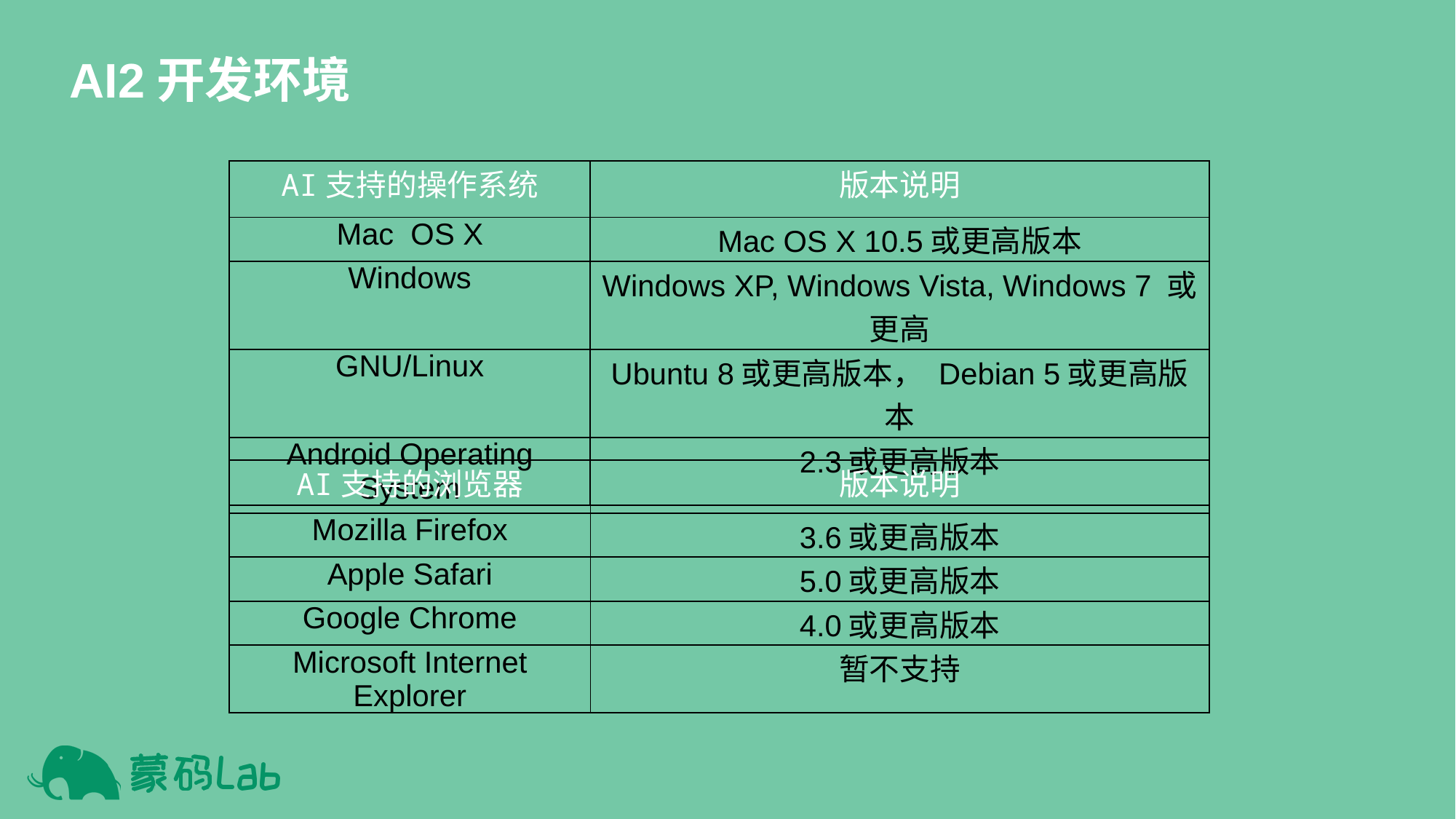

AI2开发环境
| AI支持的操作系统 | 版本说明 |
| --- | --- |
| Mac OS X | Mac OS X 10.5或更高版本 |
| Windows | Windows XP, Windows Vista, Windows 7 或更高 |
| GNU/Linux | Ubuntu 8或更高版本， Debian 5或更高版本 |
| Android Operating System | 2.3或更高版本 |
| AI支持的浏览器 | 版本说明 |
| --- | --- |
| Mozilla Firefox | 3.6或更高版本 |
| Apple Safari | 5.0或更高版本 |
| Google Chrome | 4.0或更高版本 |
| Microsoft Internet Explorer | 暂不支持 |